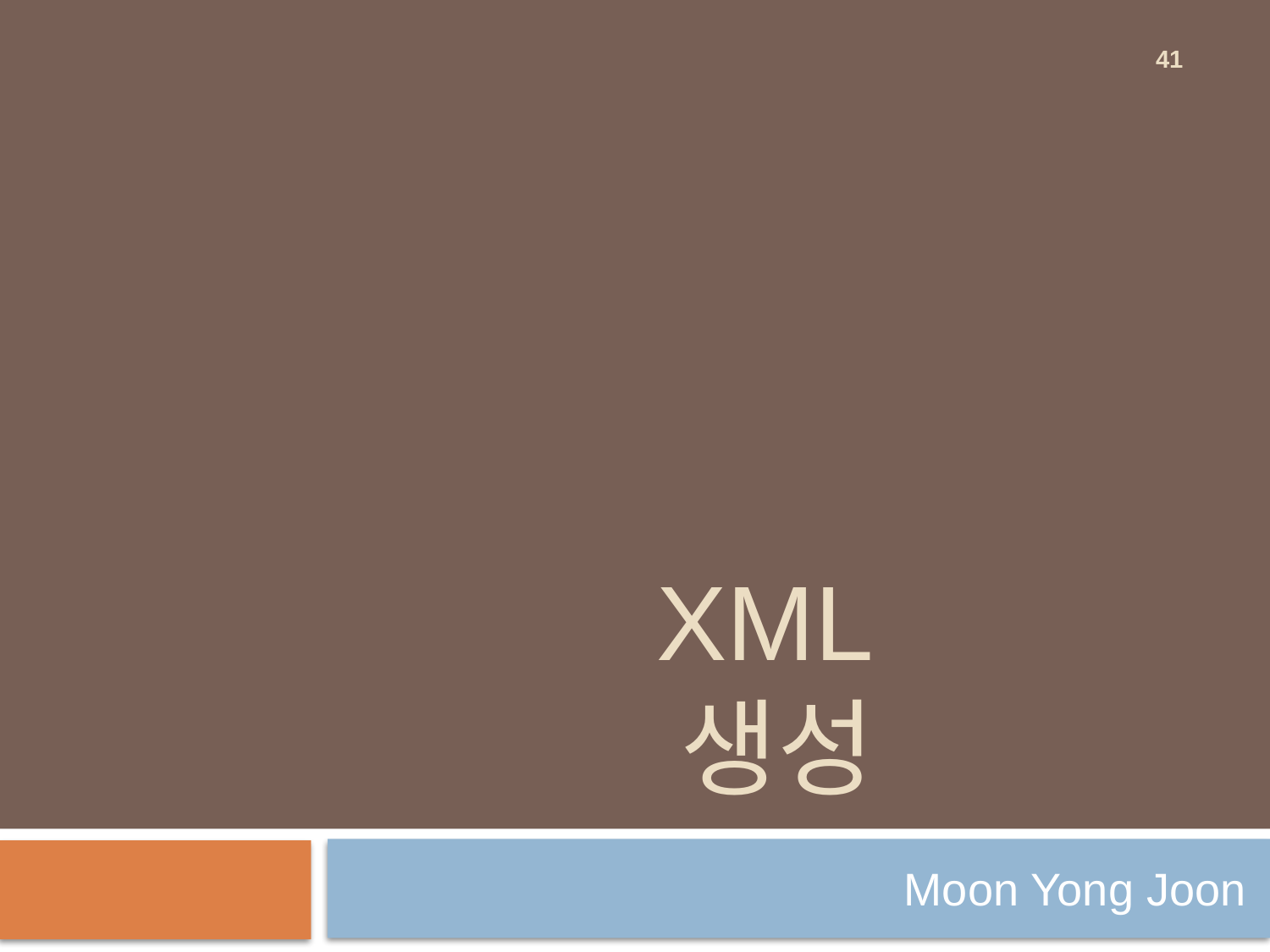

41
# Xml 생성
Moon Yong Joon